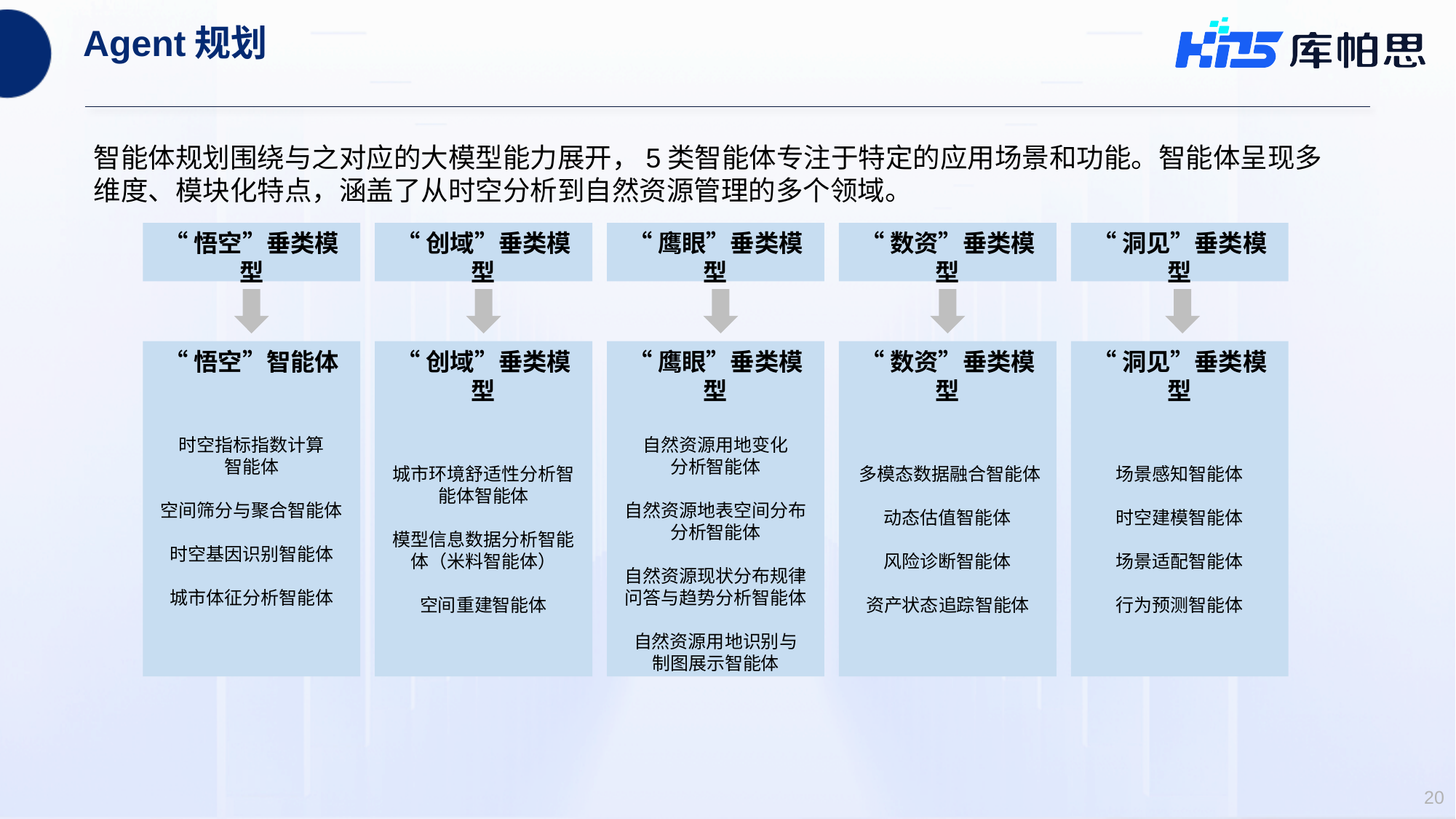

# Agent规划
智能体规划围绕与之对应的大模型能力展开，5类智能体专注于特定的应用场景和功能。智能体呈现多维度、模块化特点，涵盖了从时空分析到自然资源管理的多个领域。
“数资”垂类模型
“洞见”垂类模型
“悟空”垂类模型
“创域”垂类模型

“鹰眼”垂类模型

“数资”垂类模型

​​多模态数据融合智能体​

动态估值智能体

风险诊断智能体​

资产状态追踪智能体​
“洞见”垂类模型

场景感知智能体

时空建模智能体

场景适配智能体

行为预测智能体
“悟空”智能体

时空指标指数计算
智能体

空间筛分与聚合智能体

时空基因识别智能体

城市体征分析智能体

“创域”垂类模型

城市环境舒适性分析智能体智能体

模型信息数据分析智能体（米料智能体）

空间重建智能体

“鹰眼”垂类模型

自然资源用地变化
分析智能体

自然资源地表空间分布
分析智能体

自然资源现状分布规律问答与趋势分析智能体

自然资源用地识别与
制图展示智能体

20